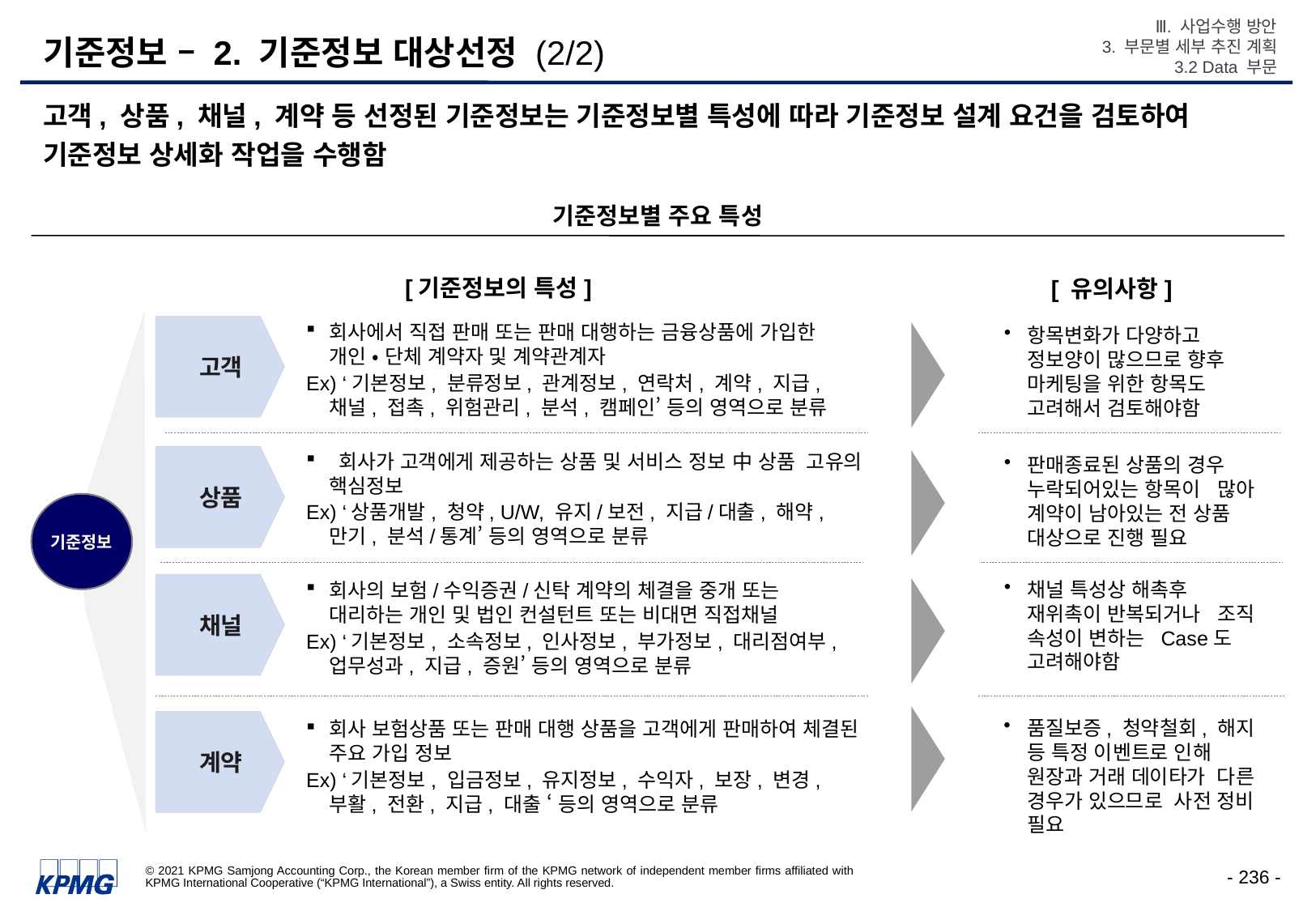

Ⅲ. 사업수행 방안
3. 부문별 세부 추진 계획
3.2 Data 부문
# 기준정보 – 2. 기준정보 대상선정 (2/2)
고객, 상품, 채널, 계약 등 선정된 기준정보는 기준정보별 특성에 따라 기준정보 설계 요건을 검토하여 기준정보 상세화 작업을 수행함

기준정보별 주요 특성
[기준정보의 특성]
[ 유의사항]

고객
회사에서 직접 판매 또는 판매 대행하는 금융상품에 가입한 개인 • 단체 계약자 및 계약관계자
Ex) ‘기본정보, 분류정보, 관계정보, 연락처, 계약, 지급, 채널, 접촉, 위험관리, 분석, 캠페인’ 등의 영역으로 분류
항목변화가 다양하고   정보양이 많으므로 향후  마케팅을 위한 항목도  고려해서 검토해야함

 회사가 고객에게 제공하는 상품 및 서비스 정보 中 상품  고유의 핵심정보
Ex) ‘상품개발, 청약, U/W, 유지/보전, 지급/대출, 해약, 만기, 분석/통계’ 등의 영역으로 분류
판매종료된 상품의 경우 누락되어있는 항목이   많아 계약이 남아있는 전 상품 대상으로 진행 필요
상품

기준정보
채널
회사의 보험/수익증권/신탁 계약의 체결을 중개 또는 대리하는 개인 및 법인 컨설턴트 또는 비대면 직접채널
Ex) ‘기본정보, 소속정보, 인사정보, 부가정보, 대리점여부, 업무성과, 지급, 증원’ 등의 영역으로 분류
채널 특성상 해촉후     재위촉이 반복되거나   조직 속성이 변하는  Case도 고려해야함

계약
회사 보험상품 또는 판매 대행 상품을 고객에게 판매하여 체결된 주요 가입 정보
Ex) ‘기본정보, 입금정보, 유지정보, 수익자, 보장, 변경, 부활, 전환, 지급, 대출 ‘ 등의 영역으로 분류
품질보증, 청약철회, 해지 등 특정 이벤트로 인해 원장과 거래 데이타가  다른 경우가 있으므로  사전 정비 필요